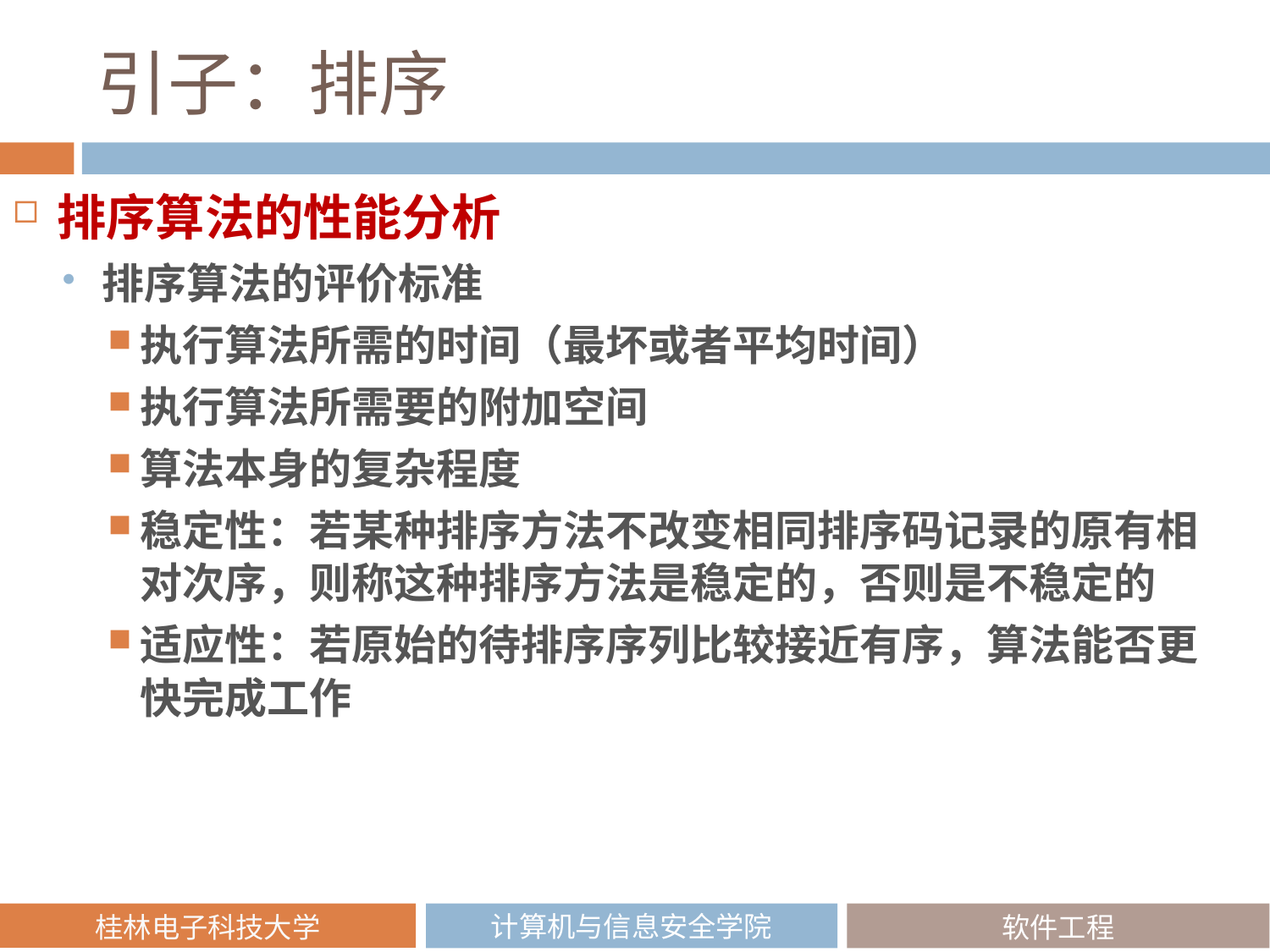

# 引子：排序
排序算法的性能分析
排序算法的评价标准
执行算法所需的时间（最坏或者平均时间）
执行算法所需要的附加空间
算法本身的复杂程度
稳定性：若某种排序方法不改变相同排序码记录的原有相对次序，则称这种排序方法是稳定的，否则是不稳定的
适应性：若原始的待排序序列比较接近有序，算法能否更快完成工作